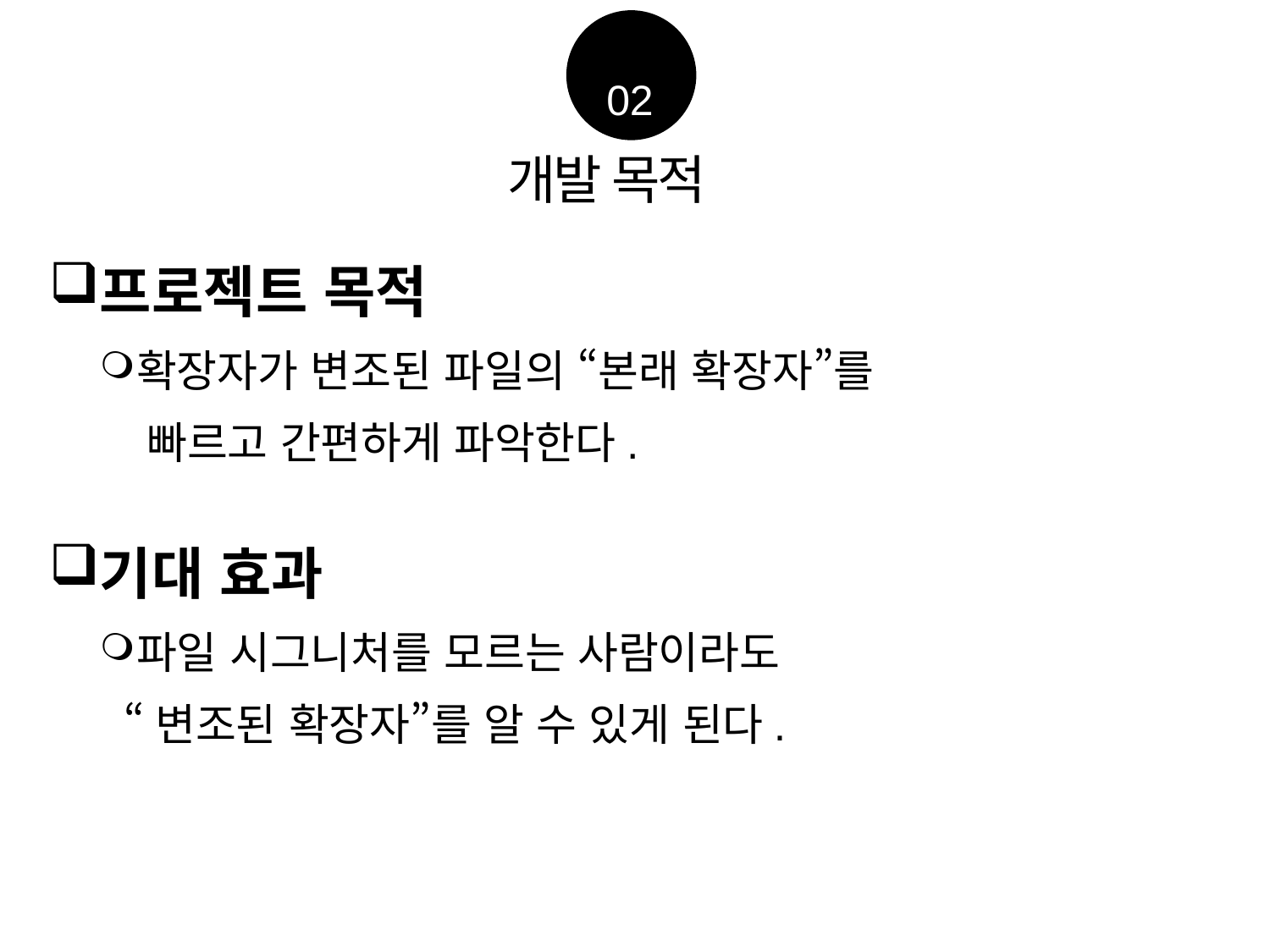

02
개발 목적
프로젝트 목적
확장자가 변조된 파일의 “본래 확장자”를
   빠르고 간편하게 파악한다.
기대 효과
파일 시그니처를 모르는 사람이라도
  “변조된 확장자”를 알 수 있게 된다.